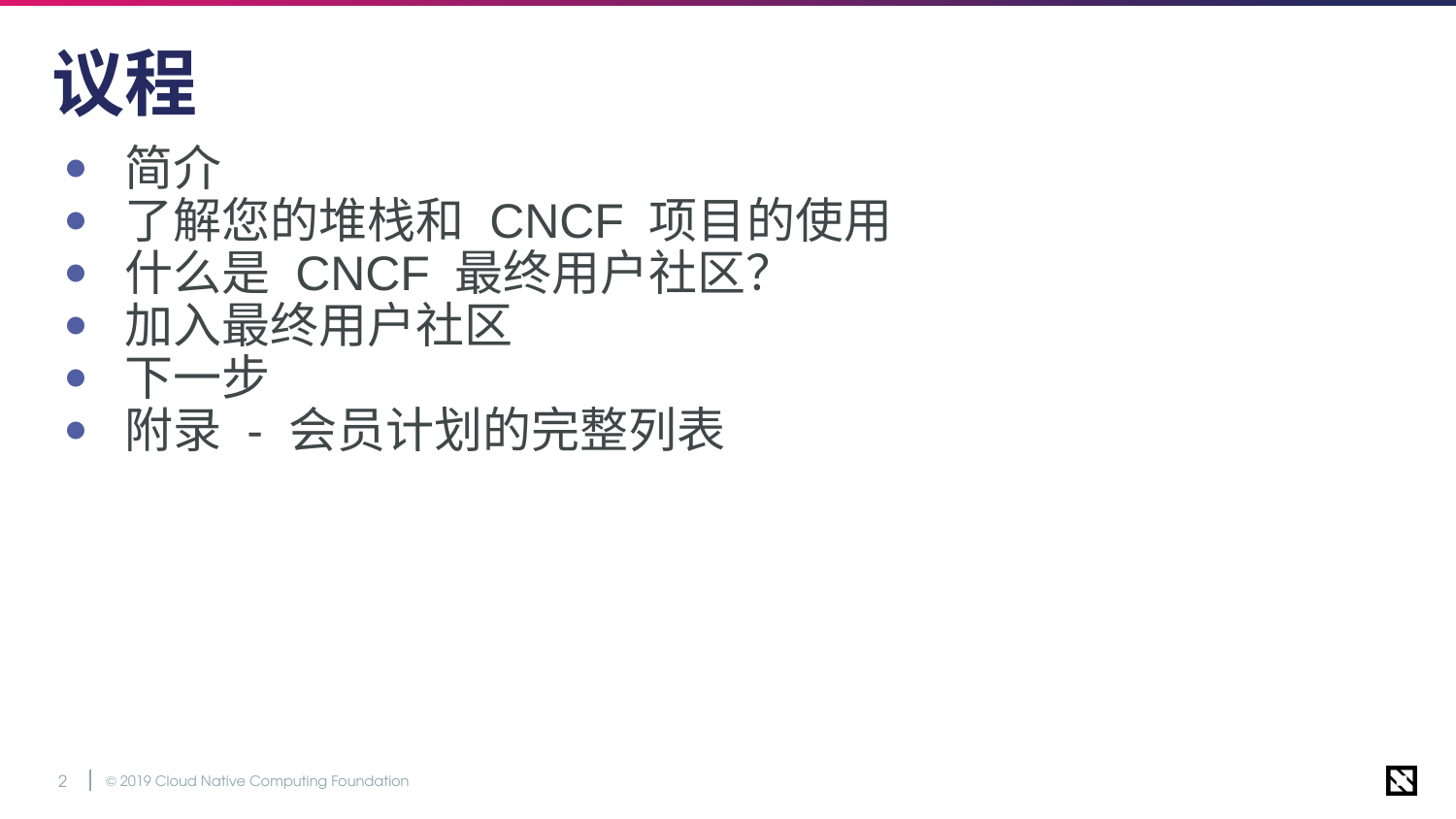

# 议程
简介
了解您的堆栈和 CNCF 项目的使用
什么是 CNCF 最终用户社区？
加入最终用户社区
下一步
附录 - 会员计划的完整列表